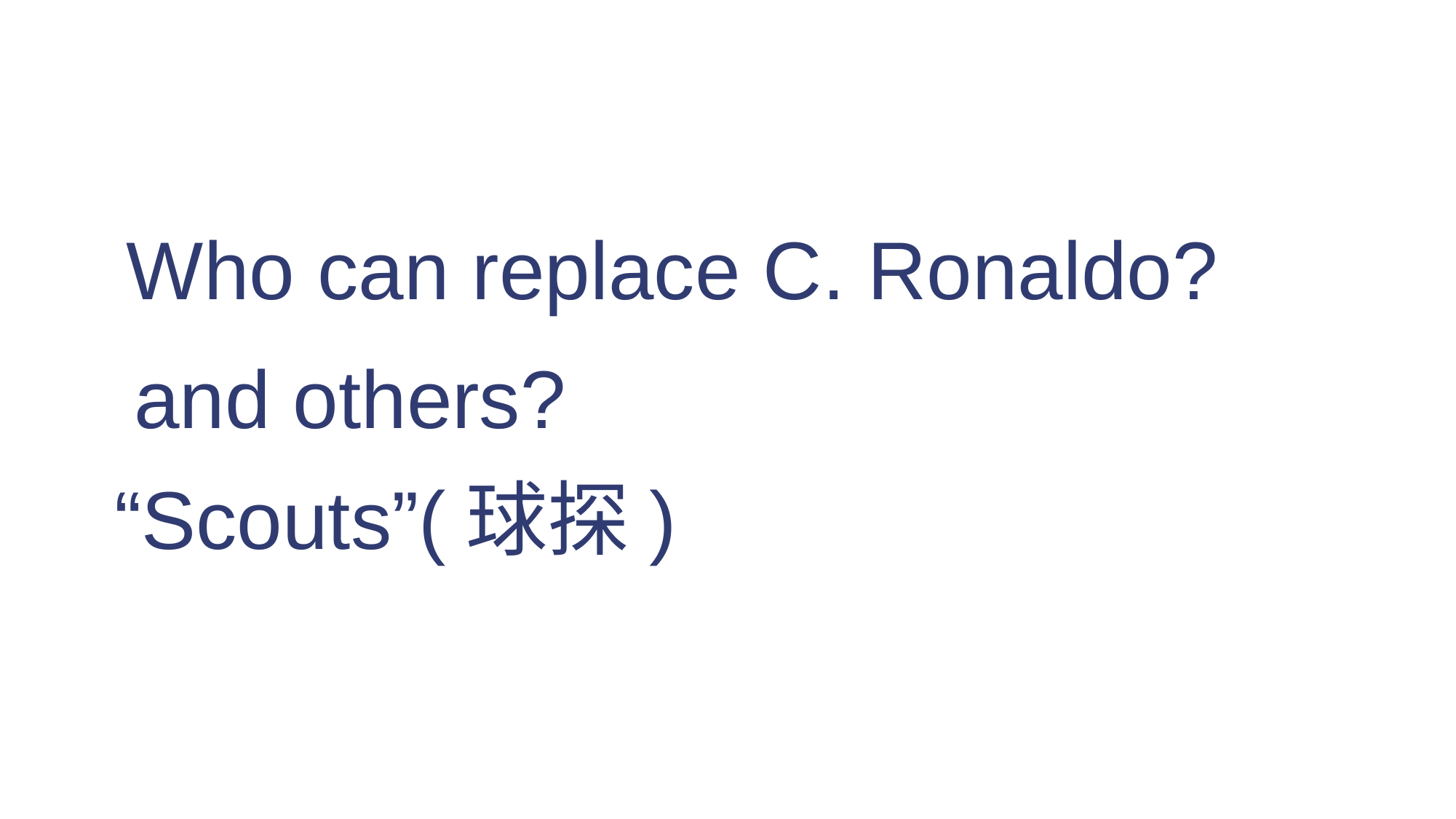

Who can replace C. Ronaldo?
and others?
“Scouts”(球探)